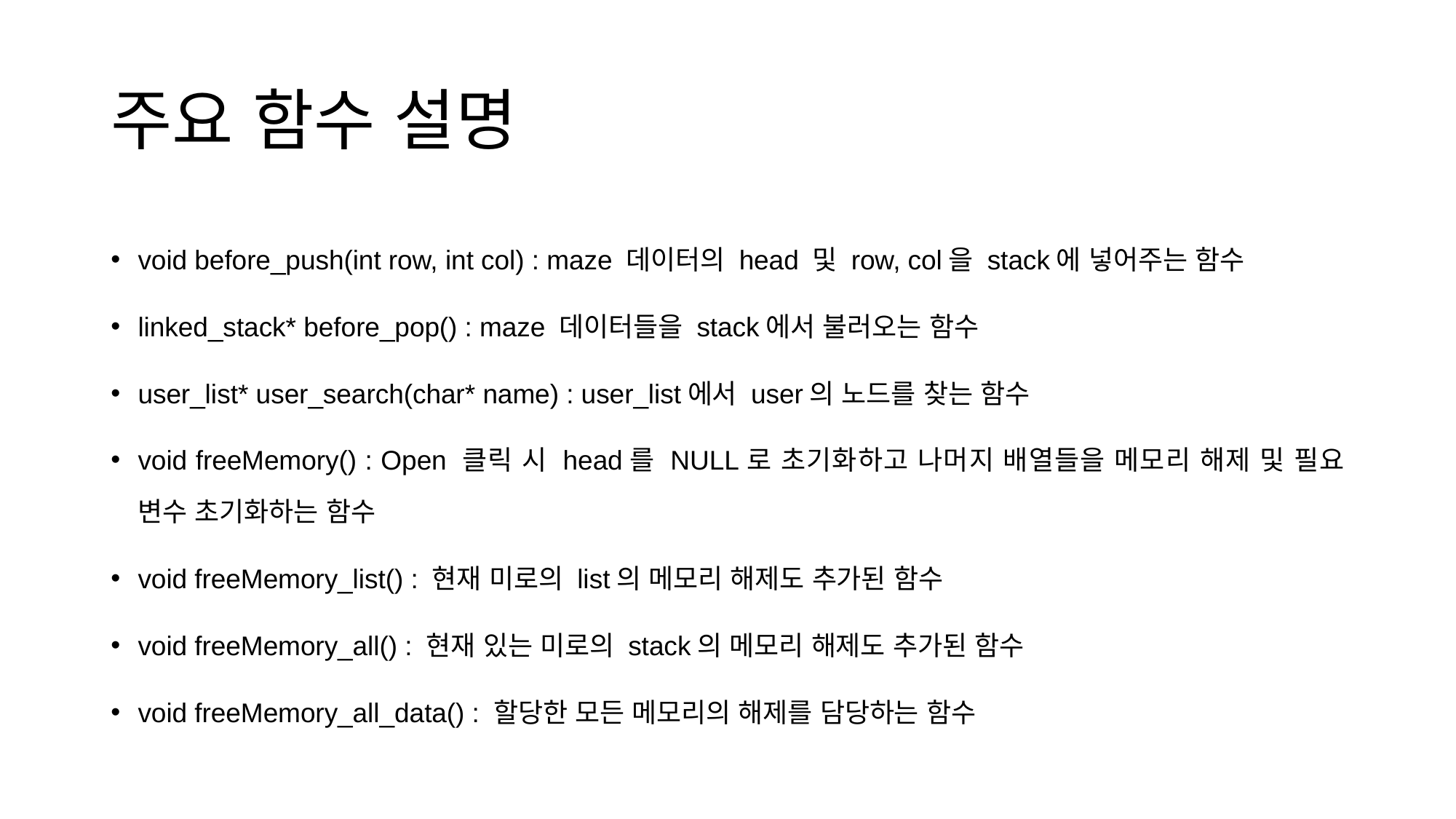

# 주요 함수 설명
void before_push(int row, int col) : maze 데이터의 head 및 row, col을 stack에 넣어주는 함수
linked_stack* before_pop() : maze 데이터들을 stack에서 불러오는 함수
user_list* user_search(char* name) : user_list에서 user의 노드를 찾는 함수
void freeMemory() : Open 클릭 시 head를 NULL로 초기화하고 나머지 배열들을 메모리 해제 및 필요 변수 초기화하는 함수
void freeMemory_list() : 현재 미로의 list의 메모리 해제도 추가된 함수
void freeMemory_all() : 현재 있는 미로의 stack의 메모리 해제도 추가된 함수
void freeMemory_all_data() : 할당한 모든 메모리의 해제를 담당하는 함수